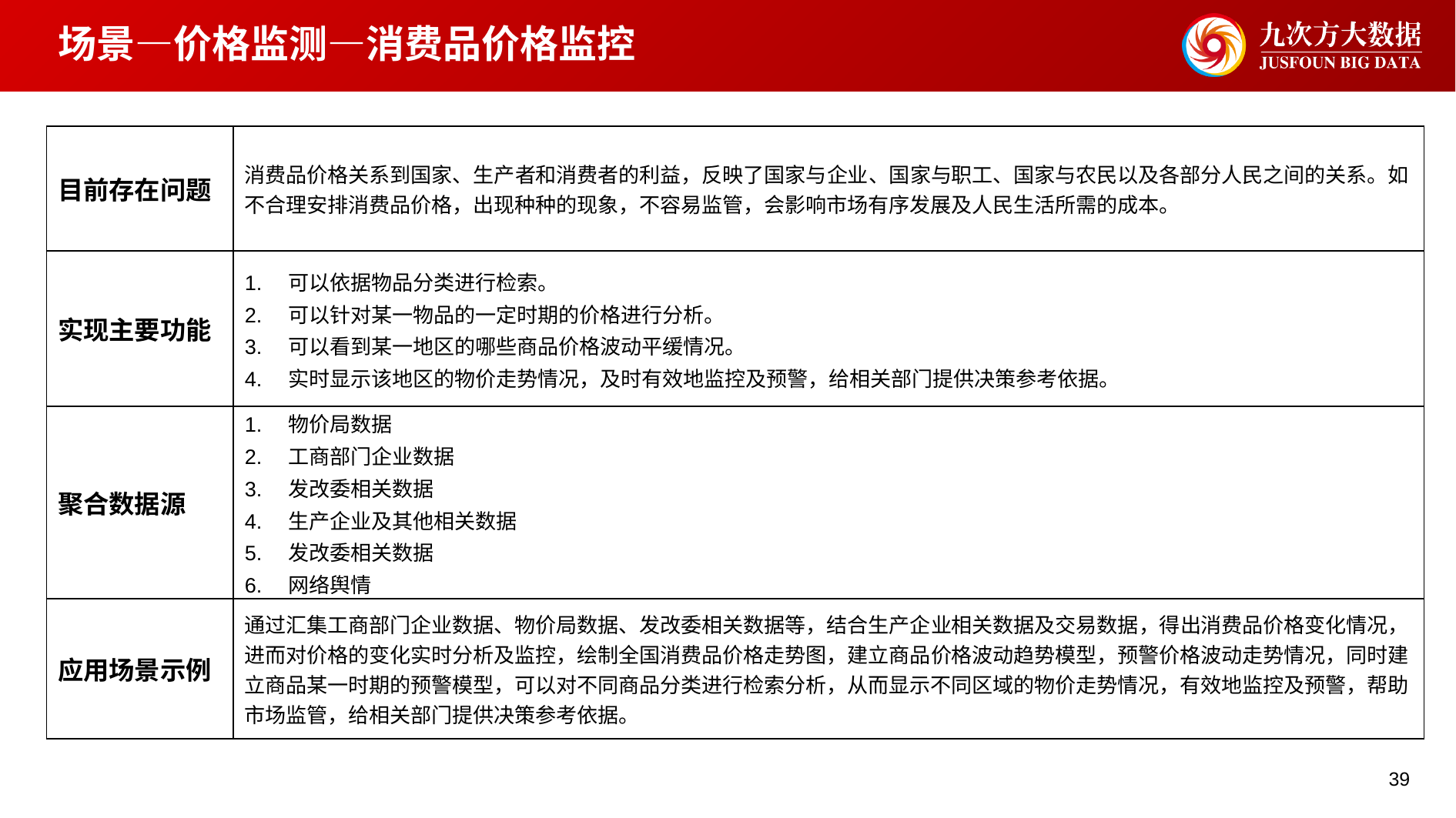

# 场景—价格监测—消费品价格监控
| 目前存在问题 | 消费品价格关系到国家、生产者和消费者的利益，反映了国家与企业、国家与职工、国家与农民以及各部分人民之间的关系。如不合理安排消费品价格，出现种种的现象，不容易监管，会影响市场有序发展及人民生活所需的成本。 |
| --- | --- |
| 实现主要功能 | 可以依据物品分类进行检索。 可以针对某一物品的一定时期的价格进行分析。 可以看到某一地区的哪些商品价格波动平缓情况。 实时显示该地区的物价走势情况，及时有效地监控及预警，给相关部门提供决策参考依据。 |
| 聚合数据源 | 物价局数据 工商部门企业数据 发改委相关数据 生产企业及其他相关数据 发改委相关数据 网络舆情 |
| 应用场景示例 | 通过汇集工商部门企业数据、物价局数据、发改委相关数据等，结合生产企业相关数据及交易数据，得出消费品价格变化情况，进而对价格的变化实时分析及监控，绘制全国消费品价格走势图，建立商品价格波动趋势模型，预警价格波动走势情况，同时建立商品某一时期的预警模型，可以对不同商品分类进行检索分析，从而显示不同区域的物价走势情况，有效地监控及预警，帮助市场监管，给相关部门提供决策参考依据。 |
39